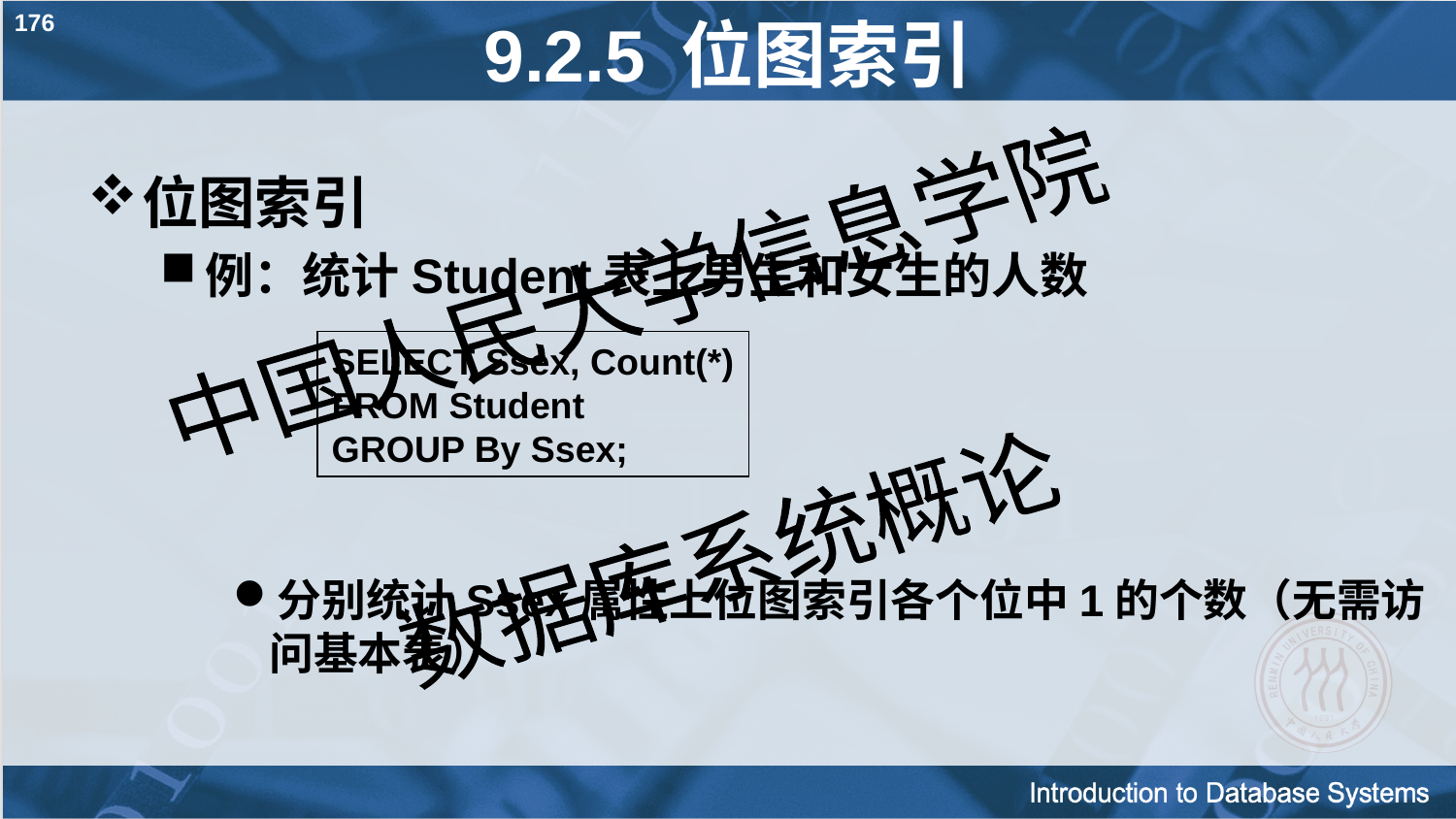

176
# 9.2.5 位图索引
位图索引
例：统计Student表上男生和女生的人数

分别统计Ssex属性上位图索引各个位中1的个数（无需访问基本表）
SELECT Ssex, Count(*)
FROM Student
GROUP By Ssex;